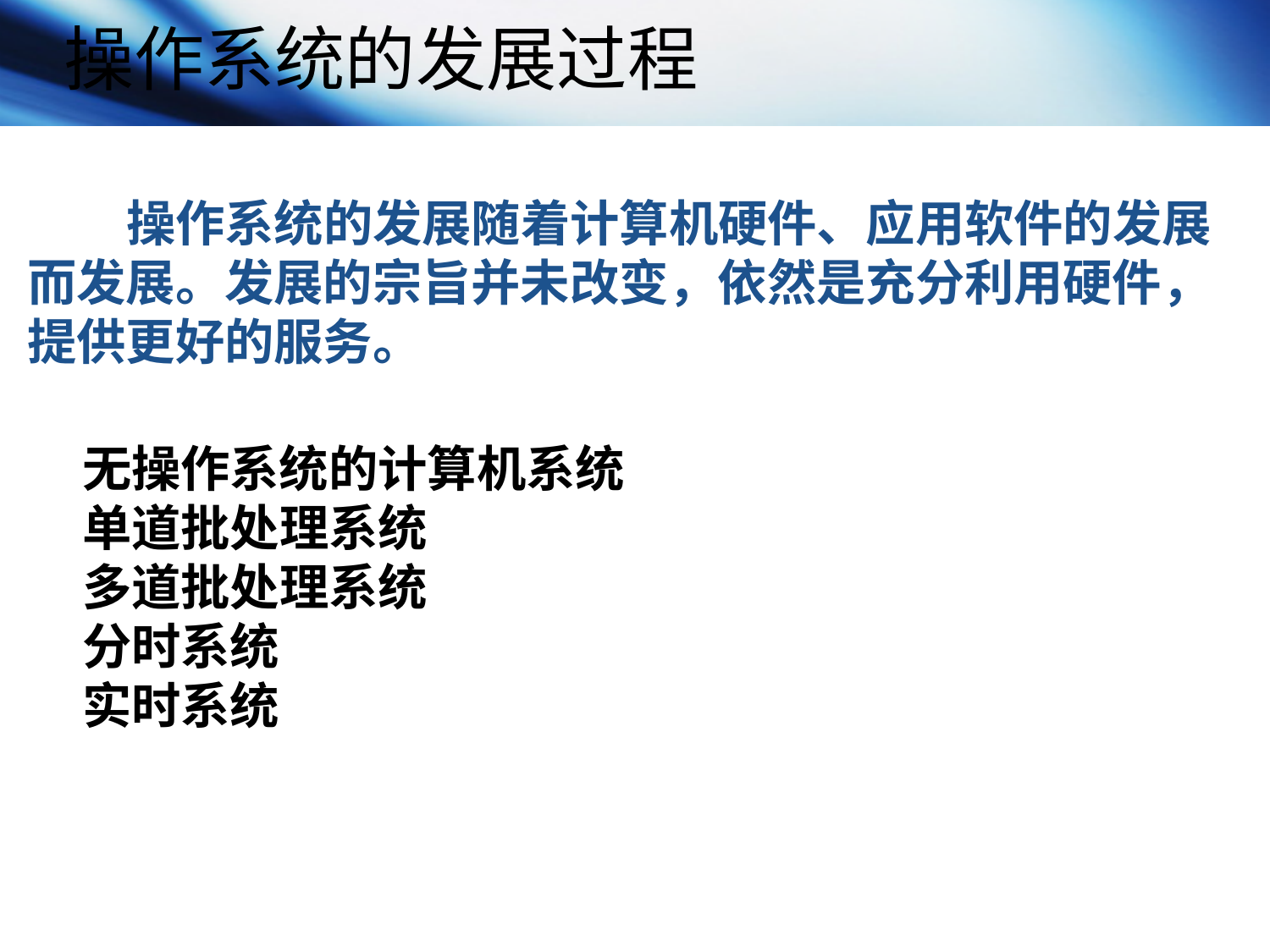

操作系统的发展过程
操作系统的发展随着计算机硬件、应用软件的发展而发展。发展的宗旨并未改变，依然是充分利用硬件，提供更好的服务。
无操作系统的计算机系统
单道批处理系统
多道批处理系统
分时系统
实时系统